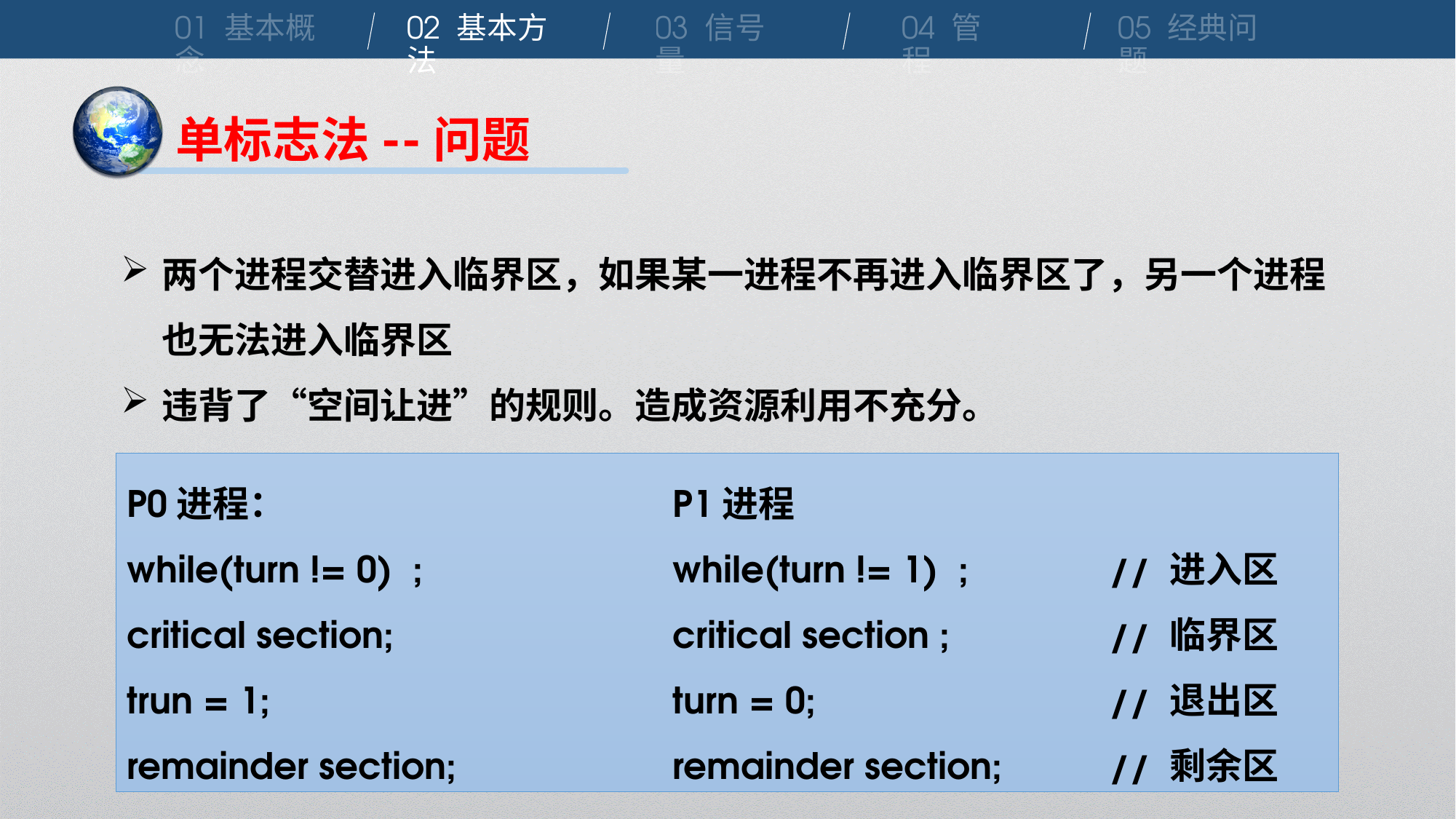

01 基本概念
02 基本方法
03 信号量
04 管程
05 经典问题
单标志法--问题
两个进程交替进入临界区，如果某一进程不再进入临界区了，另一个进程也无法进入临界区
违背了“空间让进”的规则。造成资源利用不充分。
P0进程：				P1进程
while(turn != 0)  ;			while(turn != 1)  ;		// 进入区
critical section; 			critical section ;		// 临界区
trun = 1;				turn = 0;			// 退出区
remainder section;		remainder section;	// 剩余区